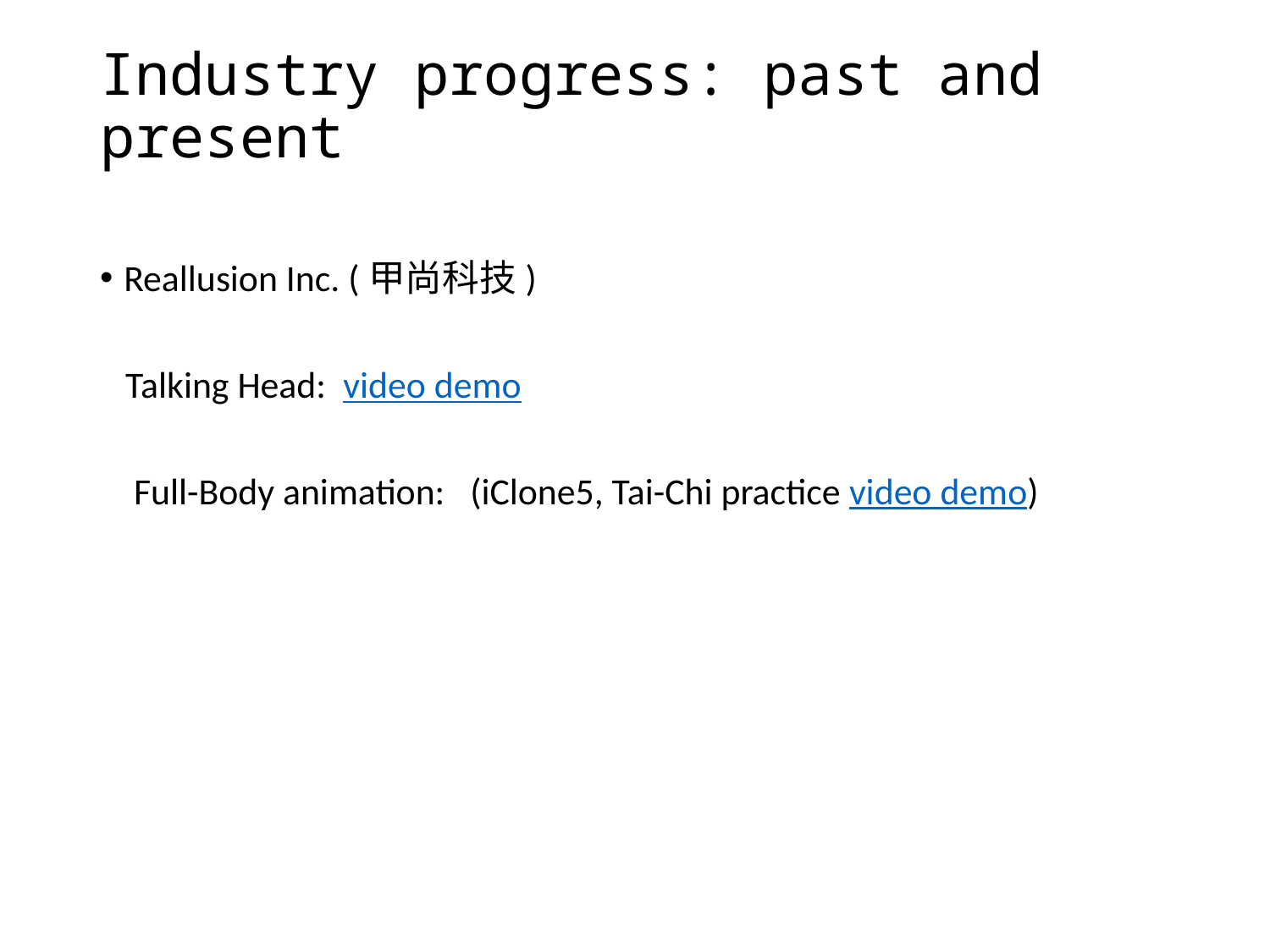

# Industry progress: past and present
Reallusion Inc. (甲尚科技)

   Talking Head:  video demo

    Full-Body animation:   (iClone5, Tai-Chi practice video demo)